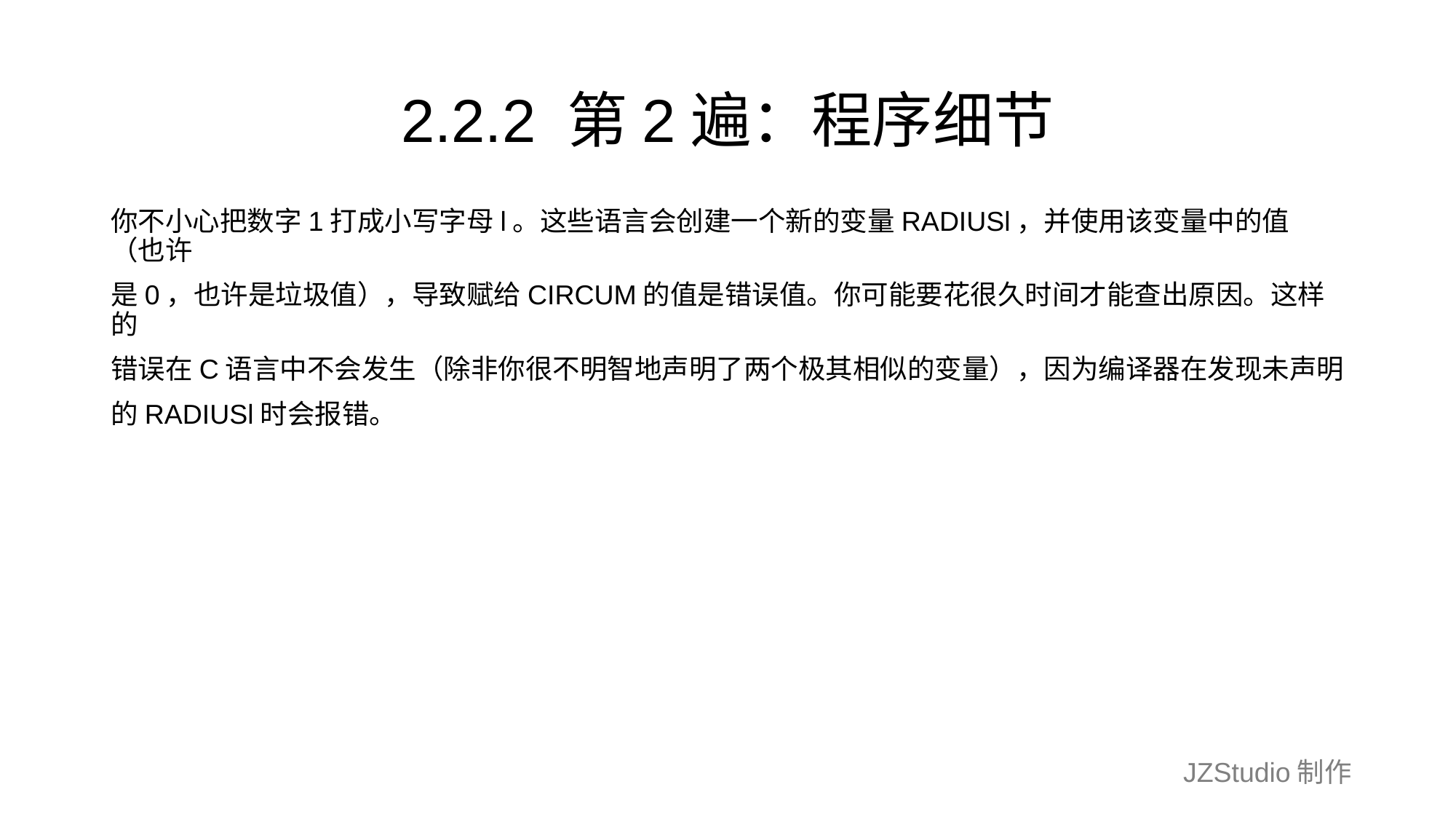

# 2.2.2 第2遍：程序细节
你不小心把数字1打成小写字母l。这些语言会创建一个新的变量RADIUSl，并使用该变量中的值（也许
是0，也许是垃圾值），导致赋给CIRCUM的值是错误值。你可能要花很久时间才能查出原因。这样的
错误在C语言中不会发生（除非你很不明智地声明了两个极其相似的变量），因为编译器在发现未声明
的RADIUSl时会报错。